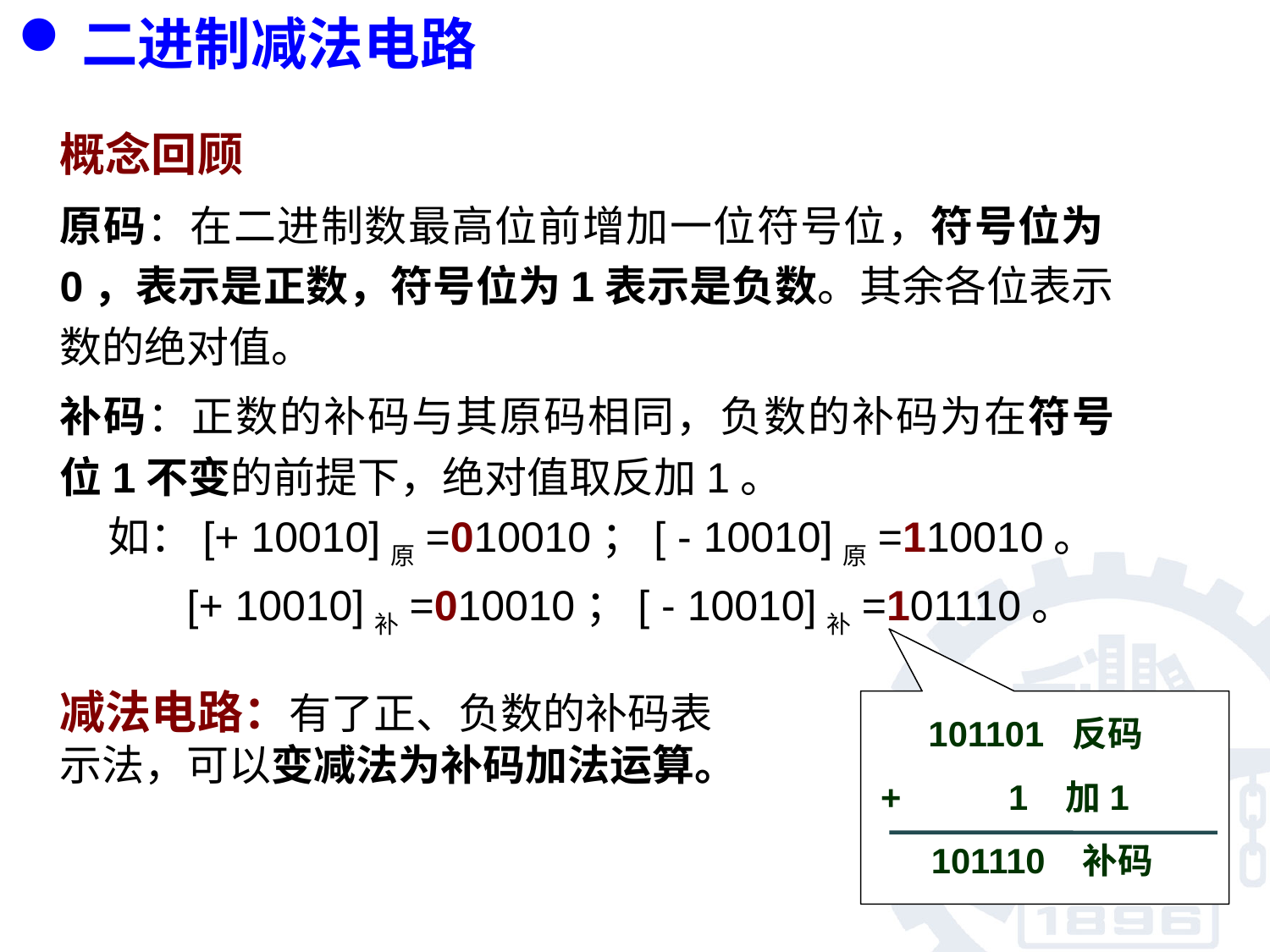

# 二进制减法电路

概念回顾
原码：在二进制数最高位前增加一位符号位，符号位为0，表示是正数，符号位为1表示是负数。其余各位表示数的绝对值。
补码：正数的补码与其原码相同，负数的补码为在符号位1不变的前提下，绝对值取反加1。
    如：[+ 10010]原=010010；[ - 10010]原=110010。
	[+ 10010]补=010010；[ - 10010]补=101110。

减法电路：有了正、负数的补码表示法，可以变减法为补码加法运算。

101101  反码
+           1   加1

101110   补码